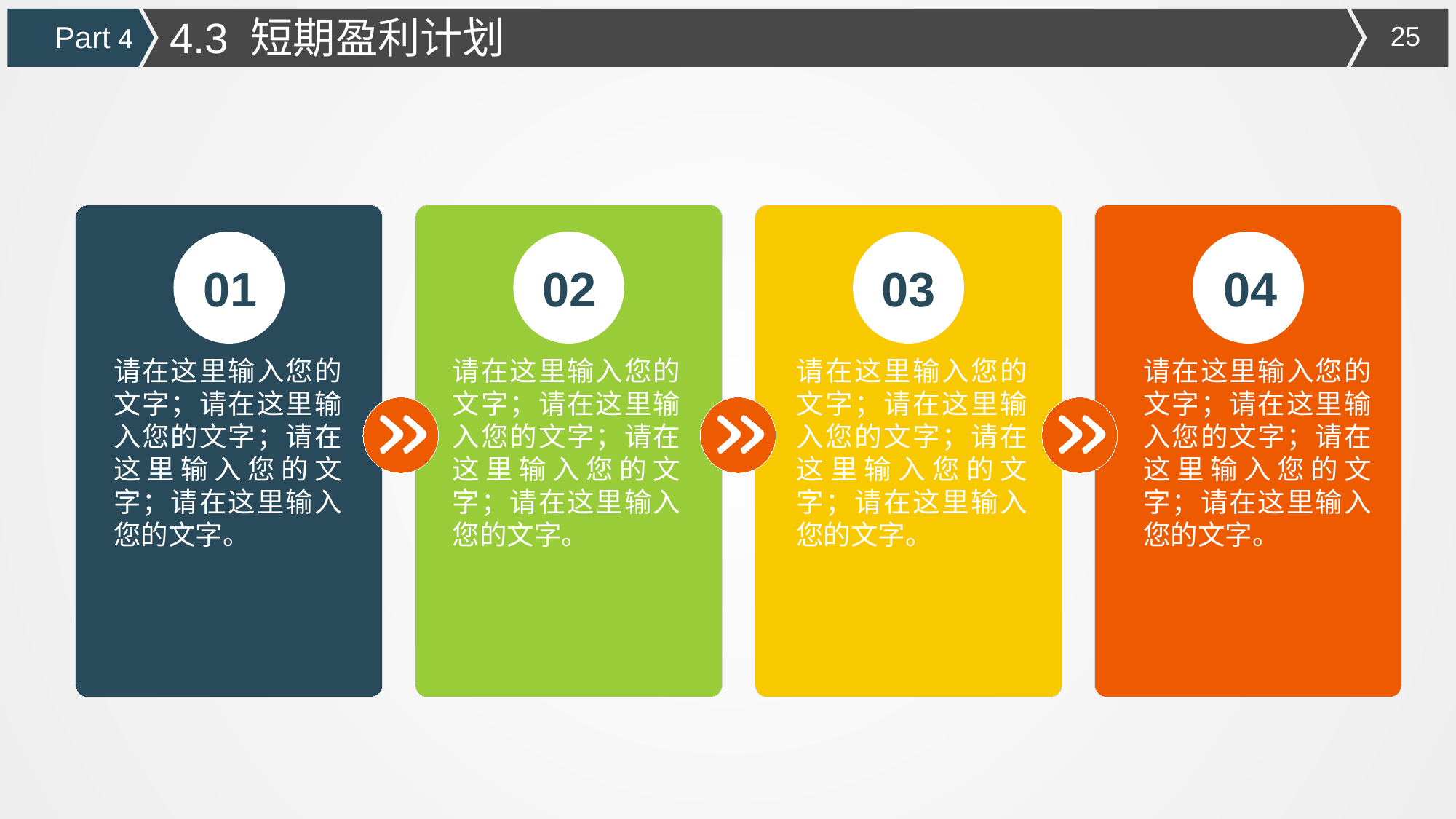

4.3 短期盈利计划
Part 4

01

02

03

04
请在这里输入您的文字；请在这里输入您的文字；请在这里输入您的文字；请在这里输入您的文字。
请在这里输入您的文字；请在这里输入您的文字；请在这里输入您的文字；请在这里输入您的文字。
请在这里输入您的文字；请在这里输入您的文字；请在这里输入您的文字；请在这里输入您的文字。
请在这里输入您的文字；请在这里输入您的文字；请在这里输入您的文字；请在这里输入您的文字。